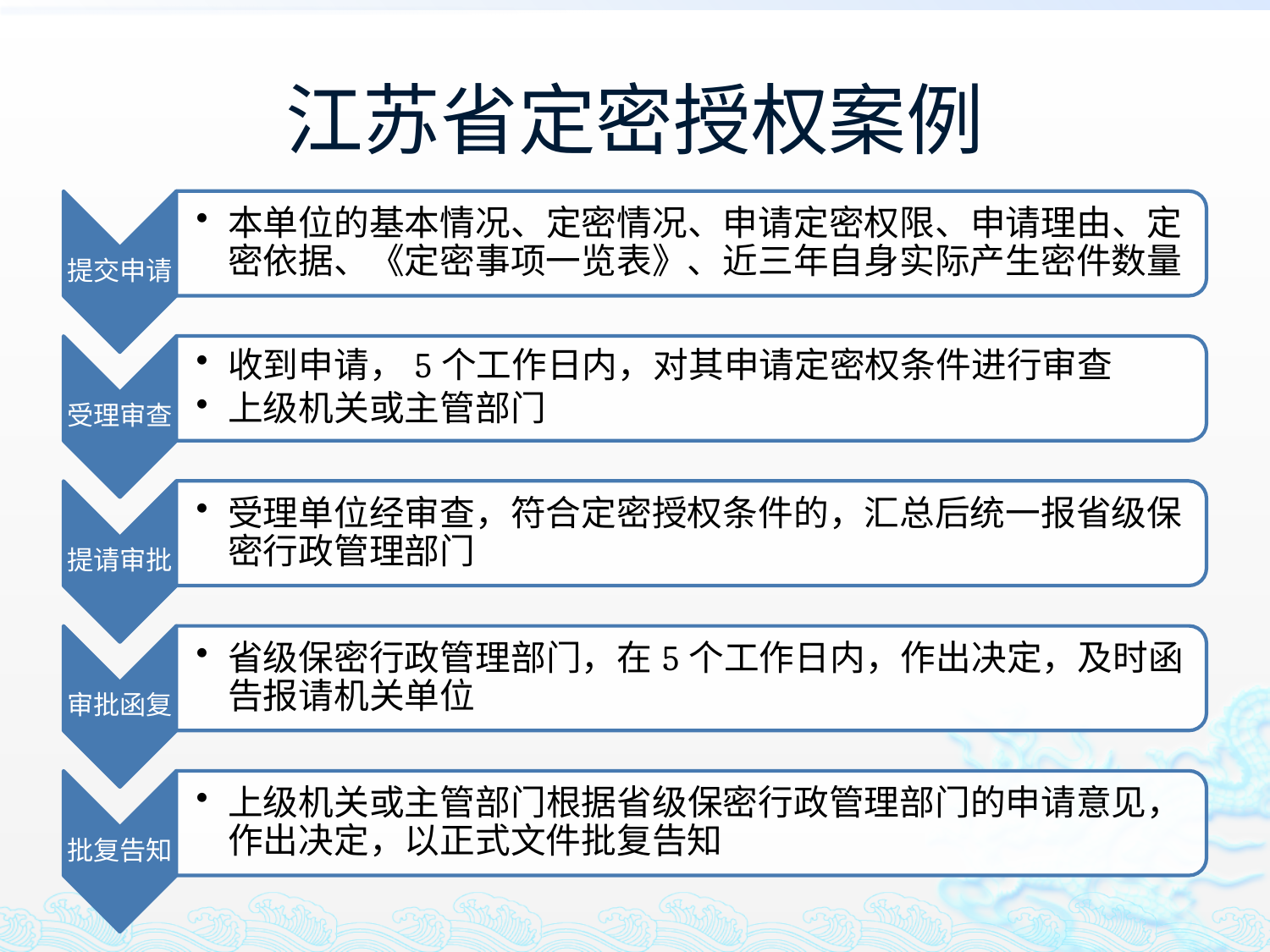

# 江苏省定密授权案例
提交申请
本单位的基本情况、定密情况、申请定密权限、申请理由、定密依据、《定密事项一览表》、近三年自身实际产生密件数量
受理审查
收到申请，5个工作日内，对其申请定密权条件进行审查
上级机关或主管部门
提请审批
受理单位经审查，符合定密授权条件的，汇总后统一报省级保密行政管理部门
审批函复
省级保密行政管理部门，在5个工作日内，作出决定，及时函告报请机关单位
批复告知
上级机关或主管部门根据省级保密行政管理部门的申请意见，作出决定，以正式文件批复告知